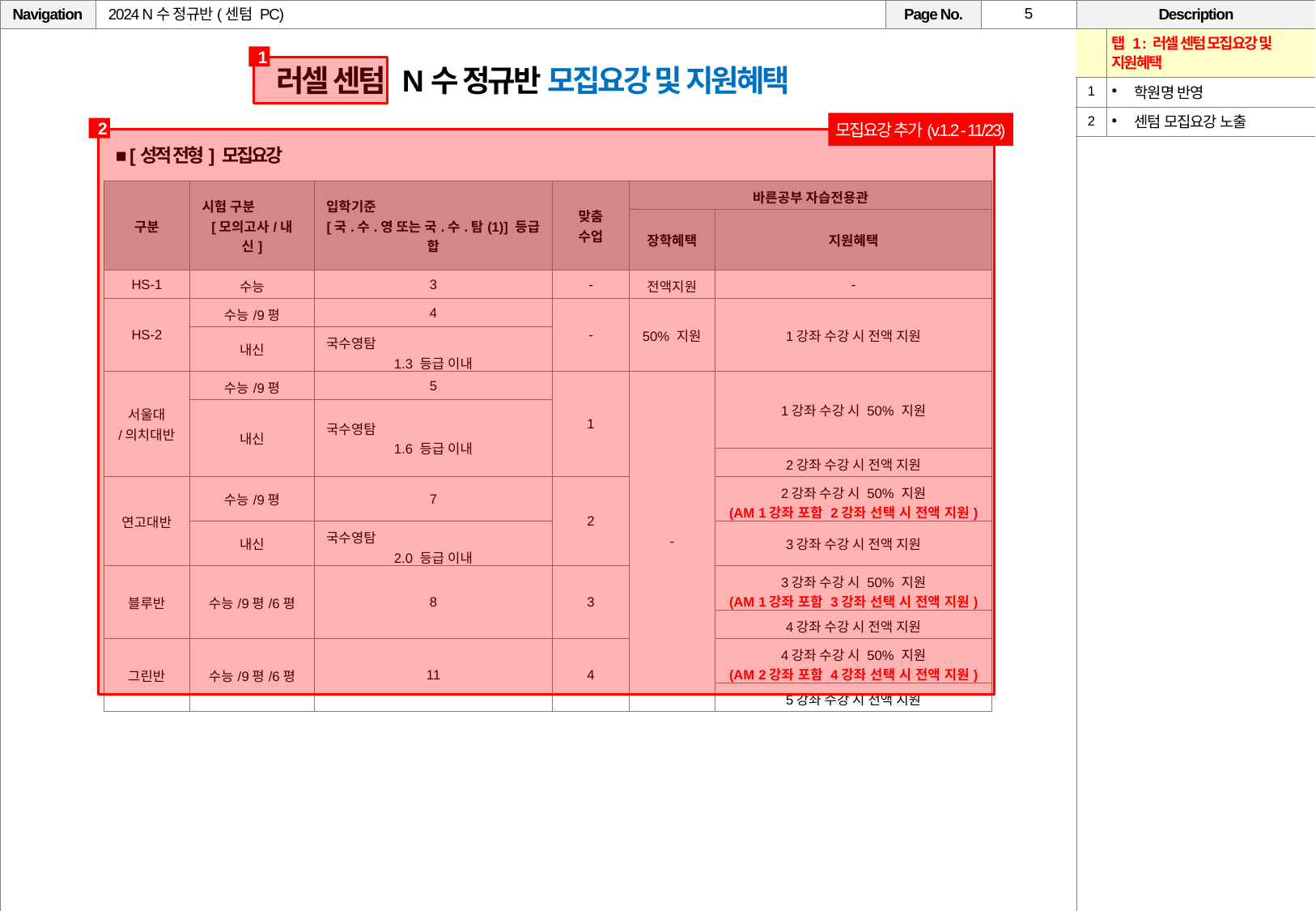

# 2024 N수 정규반(센텀 PC)
|  | 탭 1 : 러셀 센텀 모집요강 및 지원혜택 |
| --- | --- |
| 1 | 학원명 반영 |
| 2 | 센텀 모집요강 노출 |
1
러셀 센텀 N수 정규반 모집요강 및 지원혜택

모집요강 추가(v.1.2 - 11/23)
2

■ [성적 전형] 모집요강
| 구분 | 시험 구분 [모의고사/내신] | 입학기준 [국.수.영 또는 국.수.탐(1)] 등급 합 | 맞춤 수업 | 바른공부 자습전용관 |  |
| --- | --- | --- | --- | --- | --- |
|  |  |  |  | 장학혜택 | 지원혜택 |
| HS-1 | 수능 | 3 | - | 전액지원 | - |
| HS-2 | 수능/9평 | 4 | - | 50% 지원 | 1강좌 수강 시 전액 지원 |
|  | 내신 | 국수영탐 1.3 등급 이내 |  |  |  |
| 서울대 /의치대반 | 수능/9평 | 5 | 1 | - | 1강좌 수강 시 50% 지원 |
|  | 내신 | 국수영탐 1.6 등급 이내 |  |  |  |
|  | 내신 | 국수영탐 1.6 등급 이내 |  |  | 2강좌 수강 시 전액 지원 |
| 연고대반 | 수능/9평 | 7 | 2 | - | 2강좌 수강 시 50% 지원 (AM 1강좌 포함 2강좌 선택 시 전액 지원) |
|  | 내신 | 국수영탐 2.0 등급 이내 |  |  | 3강좌 수강 시 전액 지원 |
| 블루반 | 수능/9평/6평 | 8 | 3 |  | 3강좌 수강 시 50% 지원 (AM 1강좌 포함 3강좌 선택 시 전액 지원) |
|  |  |  |  |  | 4강좌 수강 시 전액 지원 |
| 그린반 | 수능/9평/6평 | 11 | 4 |  | 4강좌 수강 시 50% 지원 (AM 2강좌 포함 4강좌 선택 시 전액 지원) |
|  |  |  |  |  | 5강좌 수강 시 전액 지원 |